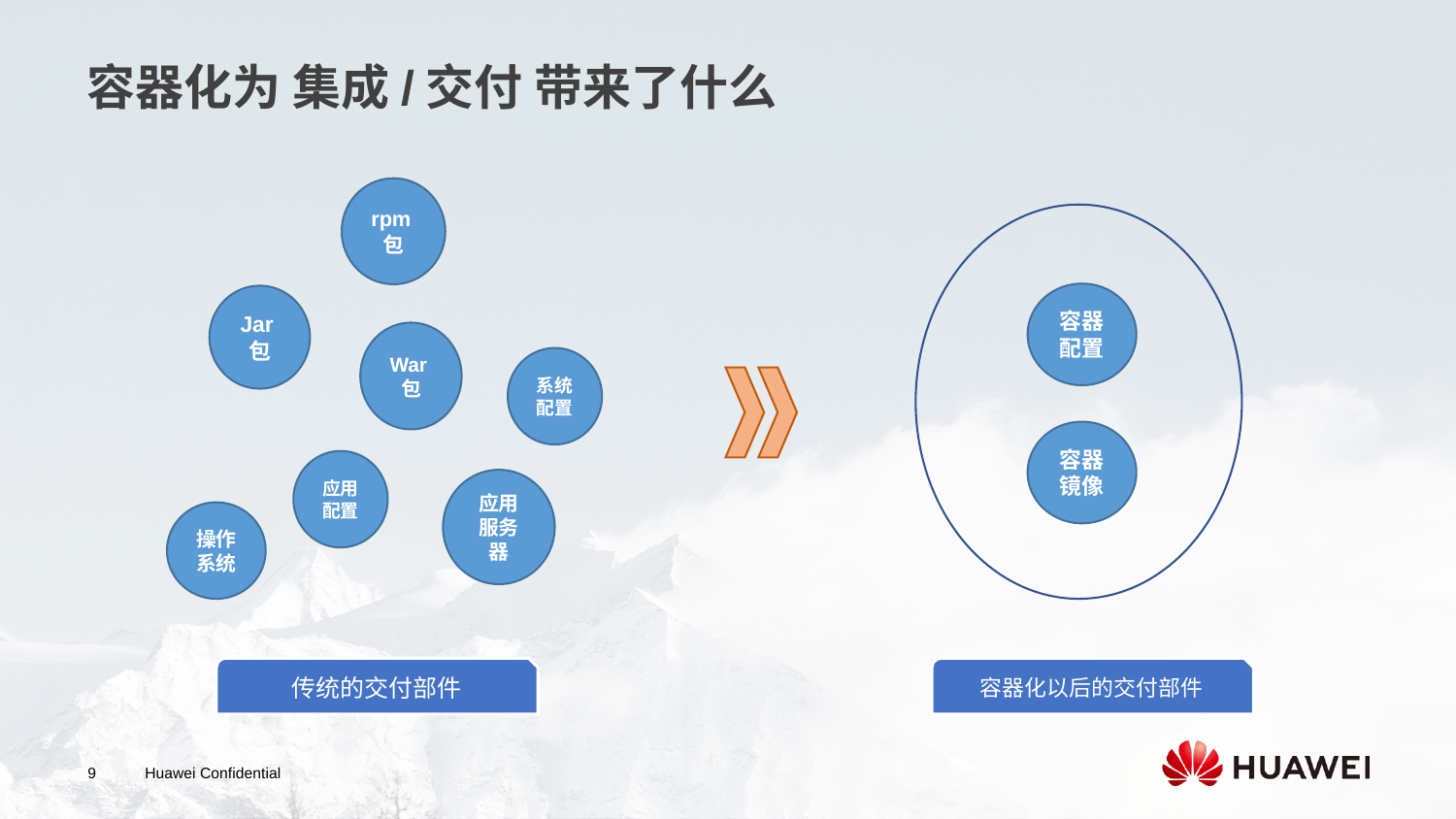

容器化为 集成/交付 带来了什么
rpm包

容器配置
Jar包
War包
系统配置

容器
镜像
应用配置
应用服务器
操作系统
传统的交付部件
容器化以后的交付部件
9